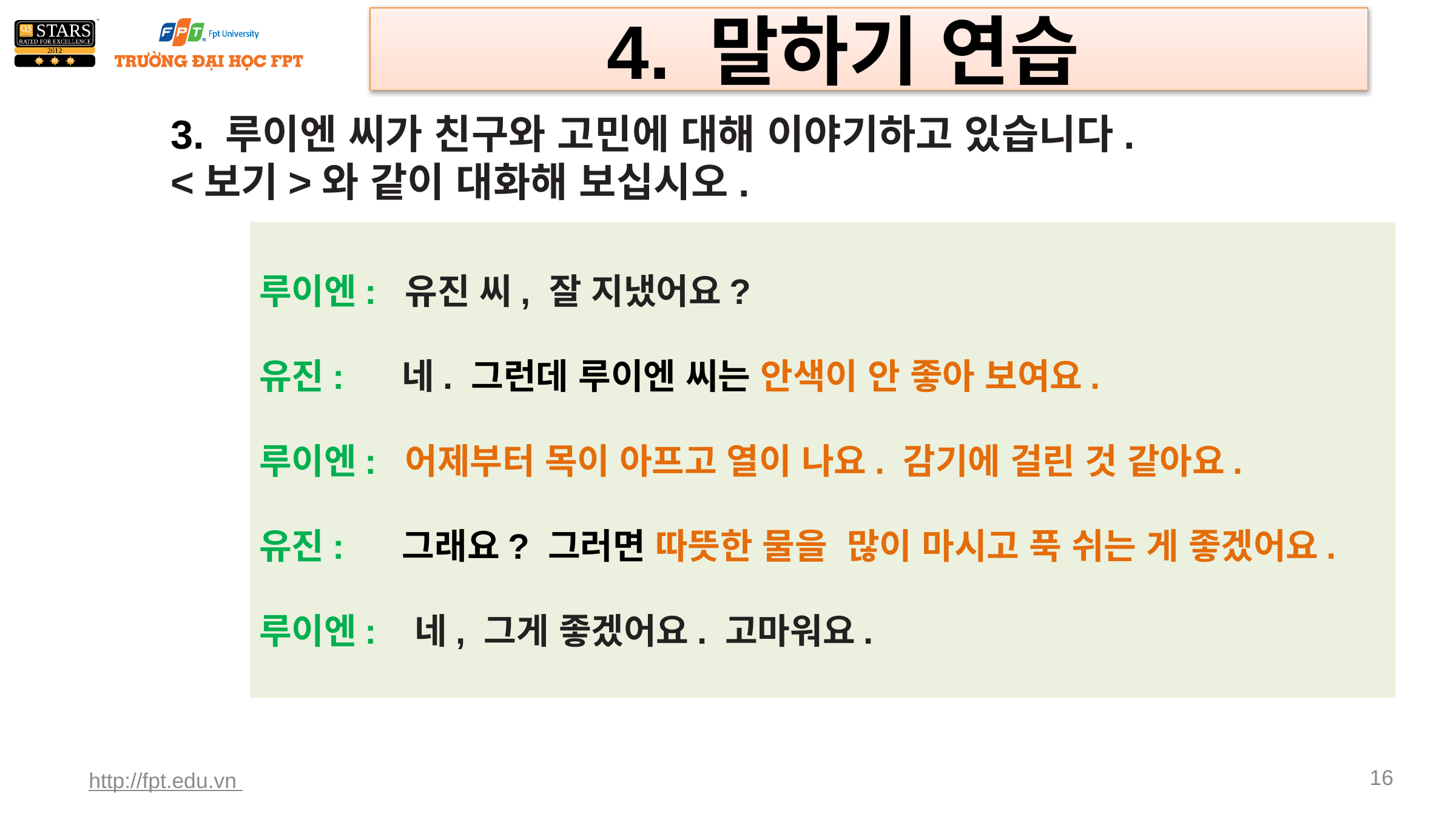

4. 말하기 연습
3. 루이엔 씨가 친구와 고민에 대해 이야기하고 있습니다.
<보기>와 같이 대화해 보십시오.
루이엔:  유진 씨, 잘 지냈어요?
유진:     네. 그런데 루이엔 씨는 안색이 안 좋아 보여요.
루이엔:  어제부터 목이 아프고 열이 나요. 감기에 걸린 것 같아요.
유진:     그래요? 그러면 따뜻한 물을  많이 마시고 푹 쉬는 게 좋겠어요.
루이엔:   네, 그게 좋겠어요. 고마워요.
http://fpt.edu.vn
16